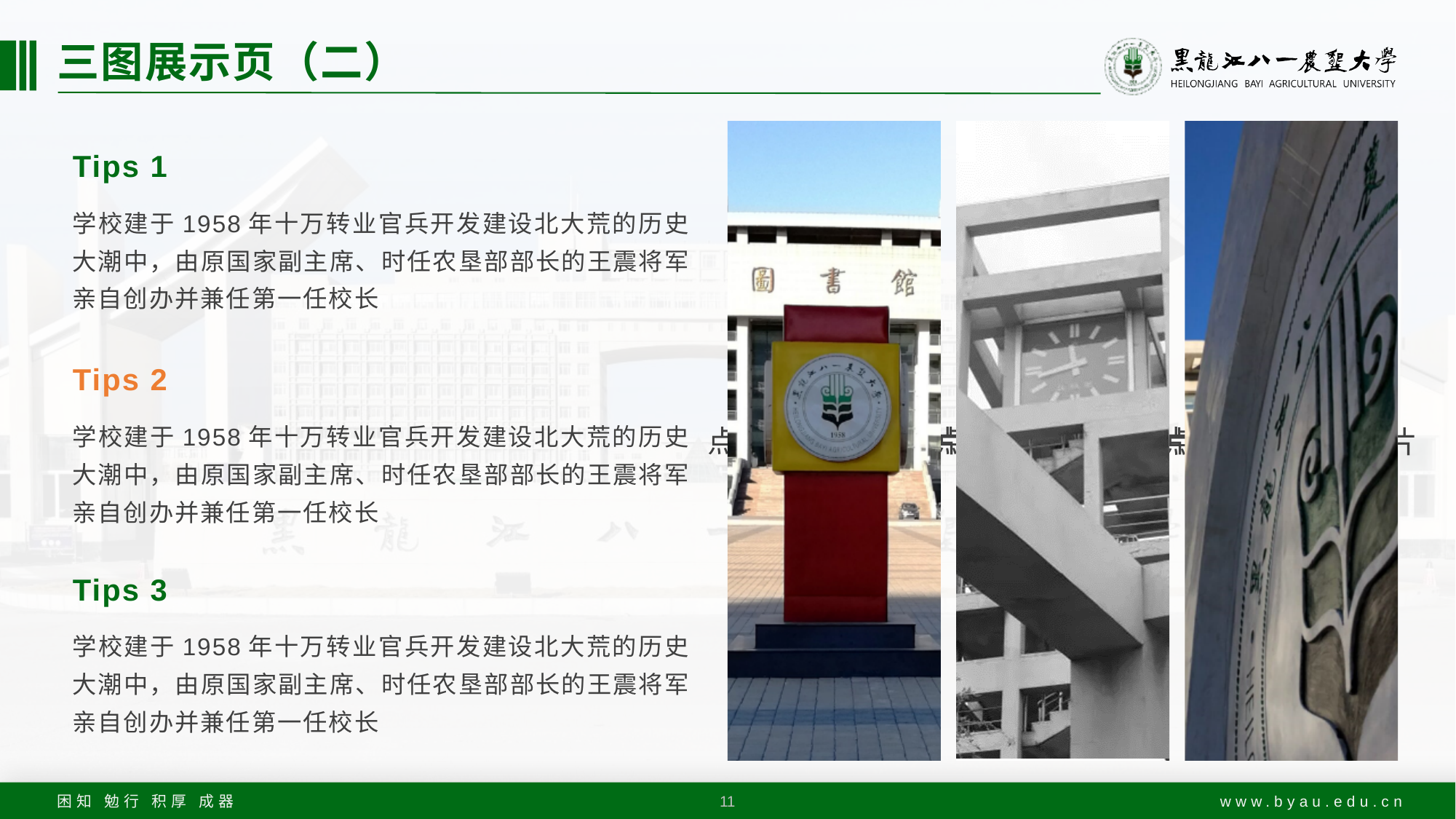

# 三图展示页（二）

Tips 1
学校建于1958年十万转业官兵开发建设北大荒的历史大潮中，由原国家副主席、时任农垦部部长的王震将军亲自创办并兼任第一任校长
Tips 2
学校建于1958年十万转业官兵开发建设北大荒的历史大潮中，由原国家副主席、时任农垦部部长的王震将军亲自创办并兼任第一任校长

Tips 3
学校建于1958年十万转业官兵开发建设北大荒的历史大潮中，由原国家副主席、时任农垦部部长的王震将军亲自创办并兼任第一任校长
11